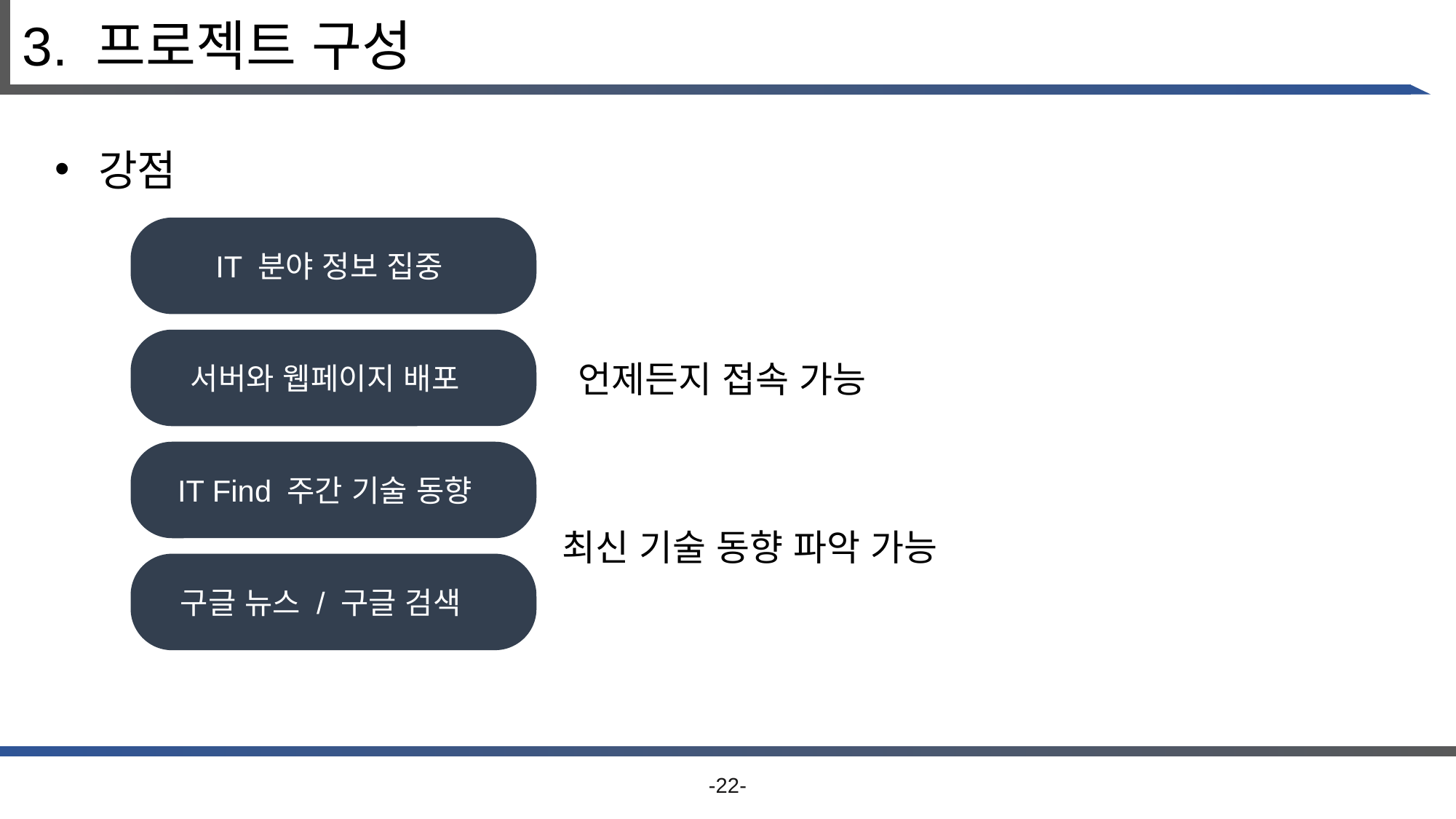

3. 프로젝트 구성
 강점
IT 분야 정보 집중
서버와 웹페이지 배포
언제든지 접속 가능
IT Find 주간 기술 동향
최신 기술 동향 파악 가능
구글 뉴스 / 구글 검색
-22-